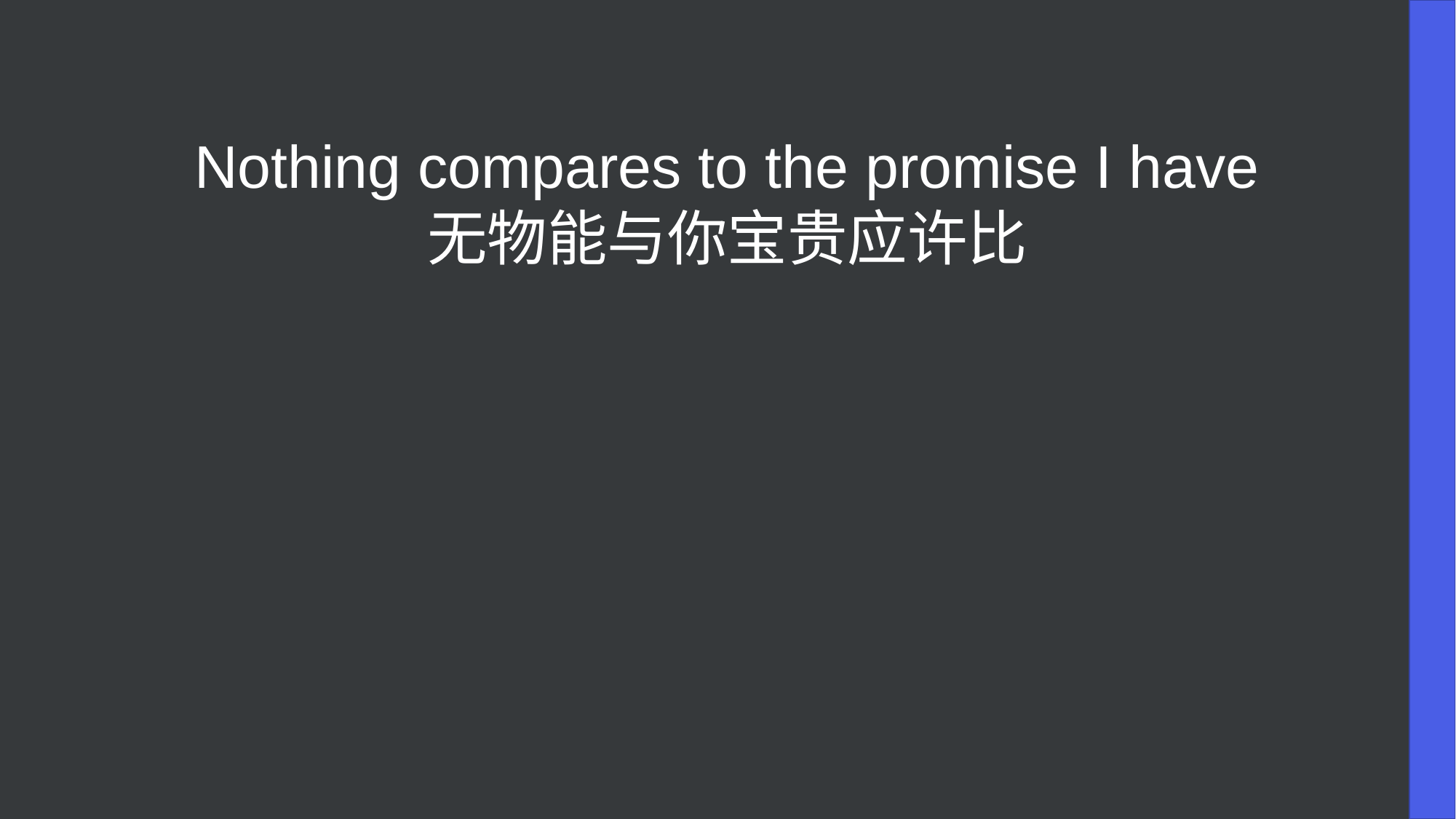

Nothing compares to the promise I have
无物能与你宝贵应许比